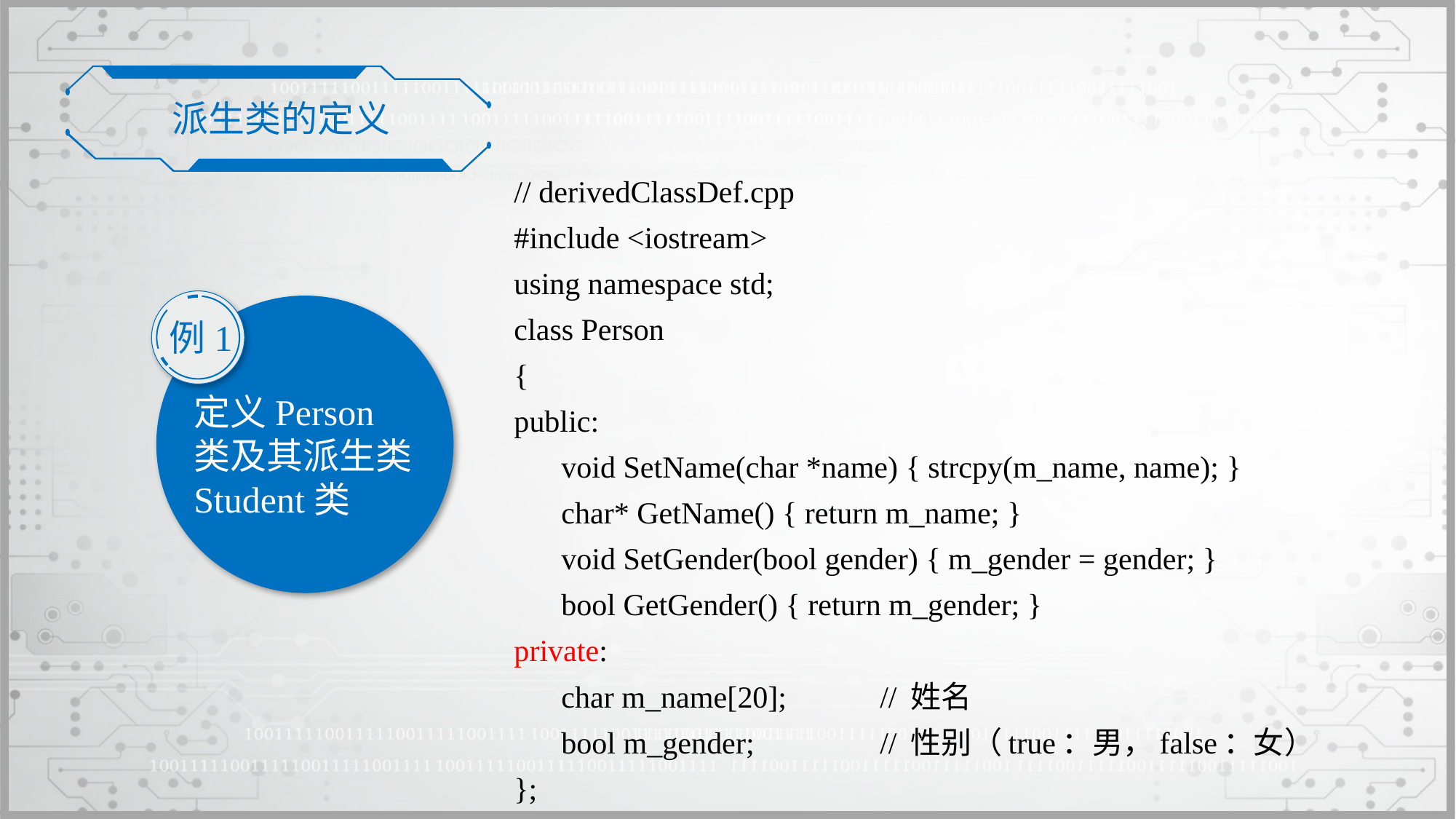

派生类的定义
// derivedClassDef.cpp
#include <iostream>
using namespace std;
class Person
{
public:
	void SetName(char *name) { strcpy(m_name, name); }
	char* GetName() { return m_name; }
	void SetGender(bool gender) { m_gender = gender; }
	bool GetGender() { return m_gender; }
private:
	char m_name[20];	       // 姓名
	bool m_gender;	       // 性别（true：男，false：女）
};

例1

定义Person类及其派生类Student类